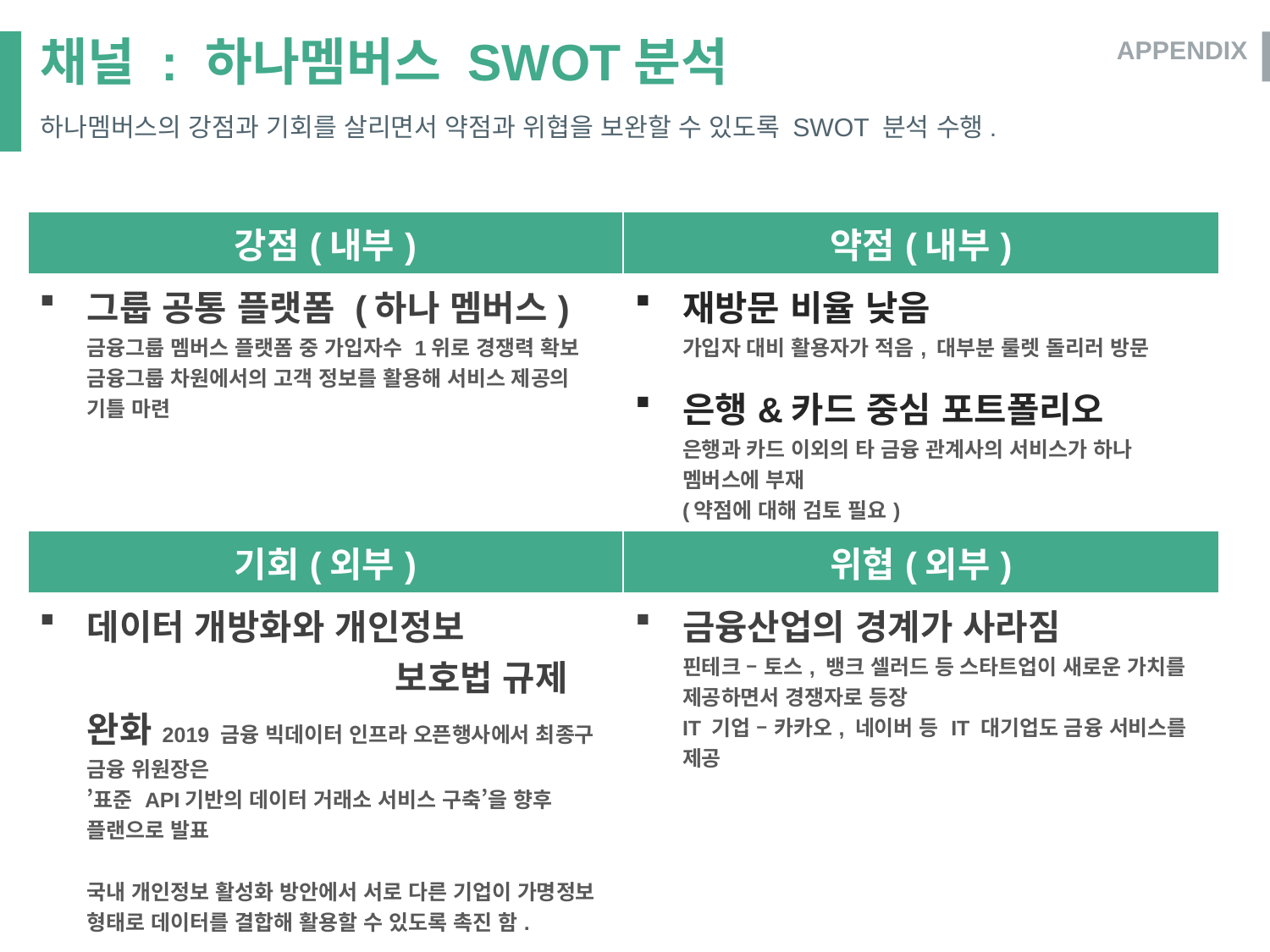

채널 : 하나멤버스 SWOT분석
APPENDIX
하나멤버스의 강점과 기회를 살리면서 약점과 위협을 보완할 수 있도록 SWOT 분석 수행.
| 강점(내부) | 약점(내부) |
| --- | --- |
| 그룹 공통 플랫폼 (하나 멤버스) 금융그룹 멤버스 플랫폼 중 가입자수 1위로 경쟁력 확보 금융그룹 차원에서의 고객 정보를 활용해 서비스 제공의 기틀 마련 | 재방문 비율 낮음 가입자 대비 활용자가 적음, 대부분 룰렛 돌리러 방문 은행&카드 중심 포트폴리오 은행과 카드 이외의 타 금융 관계사의 서비스가 하나 멤버스에 부재 (약점에 대해 검토 필요) |
| 기회(외부) | 위협(외부) |
| 데이터 개방화와 개인정보 보호법 규제 완화2019 금융 빅데이터 인프라 오픈행사에서 최종구 금융 위원장은 ’표준 API기반의 데이터 거래소 서비스 구축’을 향후 플랜으로 발표 국내 개인정보 활성화 방안에서 서로 다른 기업이 가명정보 형태로 데이터를 결합해 활용할 수 있도록 촉진 함. | 금융산업의 경계가 사라짐 핀테크 – 토스, 뱅크 셀러드 등 스타트업이 새로운 가치를 제공하면서 경쟁자로 등장 IT 기업 – 카카오, 네이버 등 IT 대기업도 금융 서비스를 제공 |